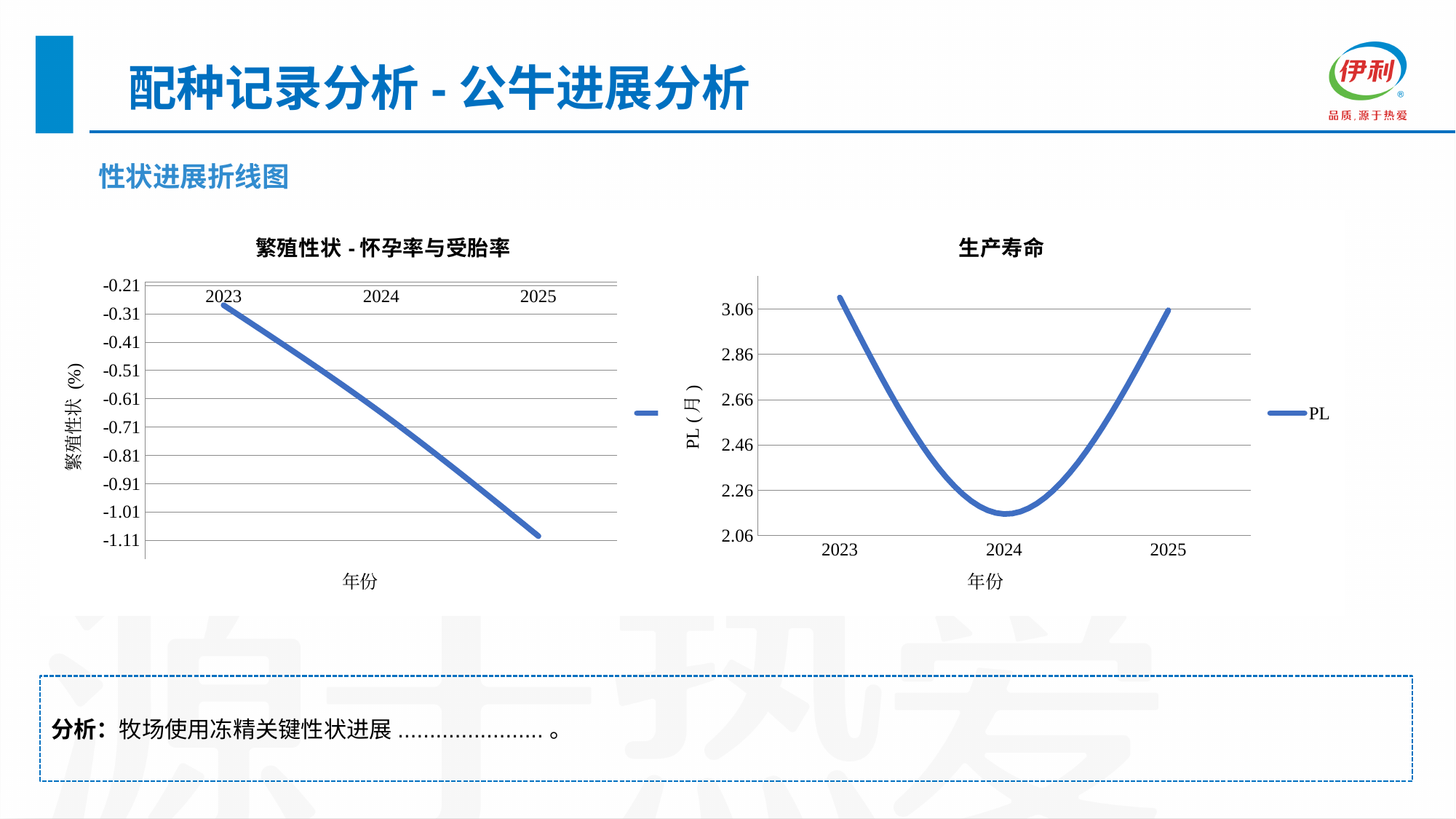

配种记录分析-公牛进展分析
| 性状进展折线图 |
| --- |

### Chart: 繁殖性状-怀孕率与受胎率

| Category | DPR |
|---|---|
| 2023 | -0.275361480624638 |
| 2024 | -0.654826409793297 |
| 2025 | -1.09145473041709 |

### Chart: 生产寿命

| Category | PL |
|---|---|
| 2023 | 3.11145170618855 |
| 2024 | 2.15637166365643 |
| 2025 | 3.05531536113937 |
分析：牧场使用冻精关键性状进展.......................。